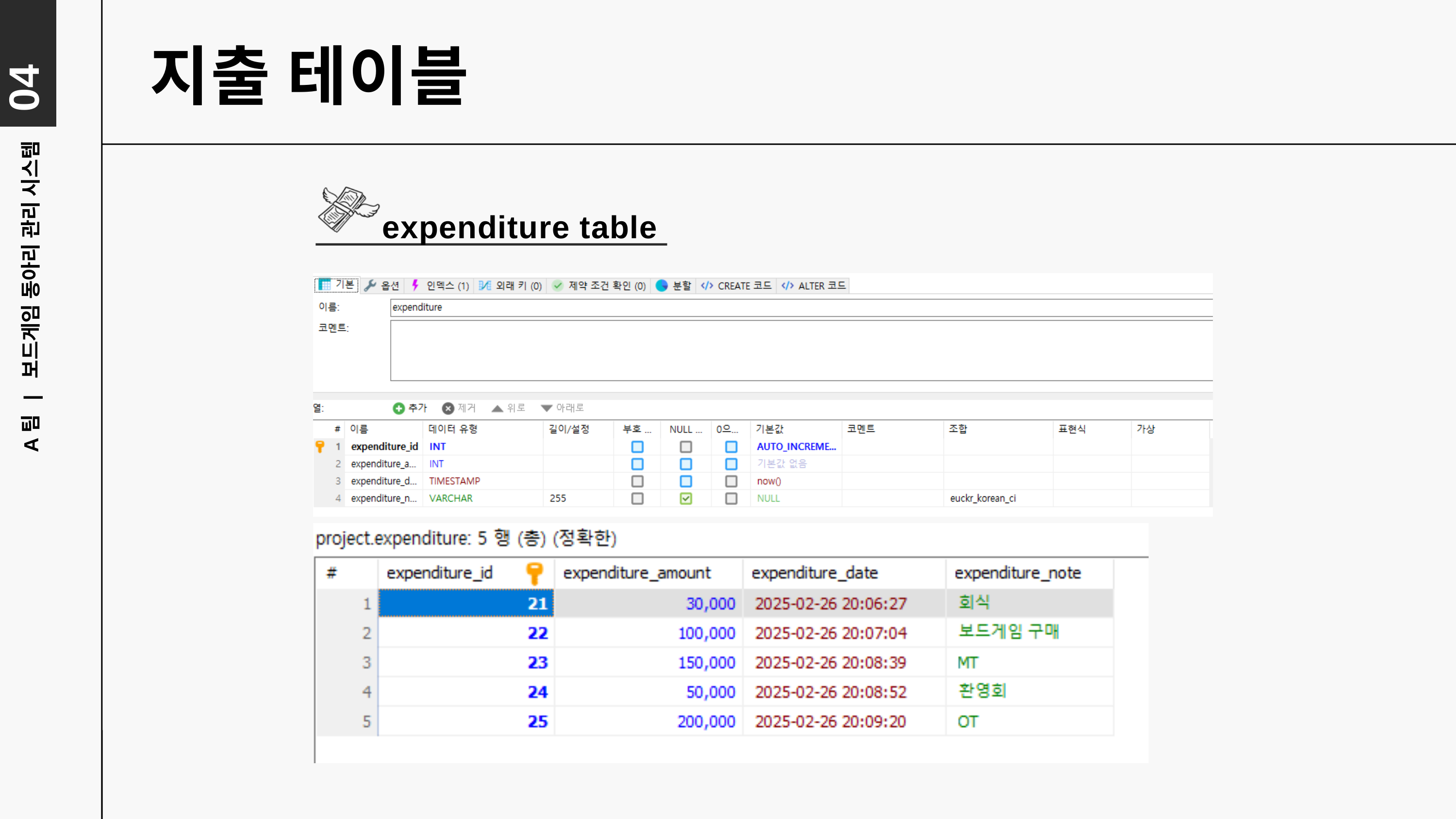

04

지출 테이블

expenditure table

A팀  |  보드게임 동아리 관리 시스템